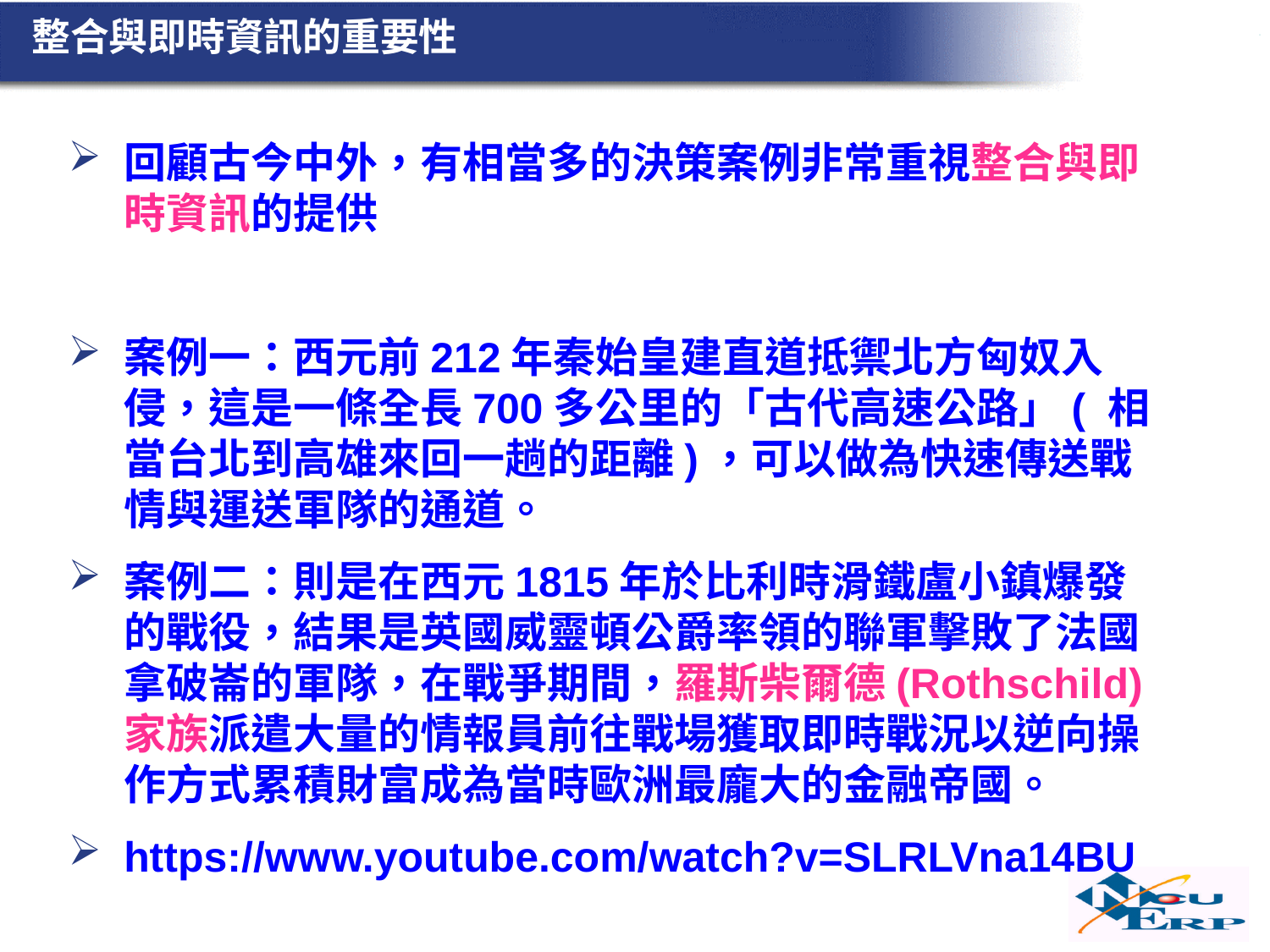

# 整合與即時資訊的重要性
回顧古今中外，有相當多的決策案例非常重視整合與即時資訊的提供

案例一：西元前212年秦始皇建直道抵禦北方匈奴入侵，這是一條全長700多公里的「古代高速公路」( 相當台北到高雄來回一趟的距離)，可以做為快速傳送戰情與運送軍隊的通道。
案例二：則是在西元1815年於比利時滑鐵盧小鎮爆發的戰役，結果是英國威靈頓公爵率領的聯軍擊敗了法國拿破崙的軍隊，在戰爭期間，羅斯柴爾德(Rothschild) 家族派遣大量的情報員前往戰場獲取即時戰況以逆向操作方式累積財富成為當時歐洲最龐大的金融帝國。
https://www.youtube.com/watch?v=SLRLVna14BU